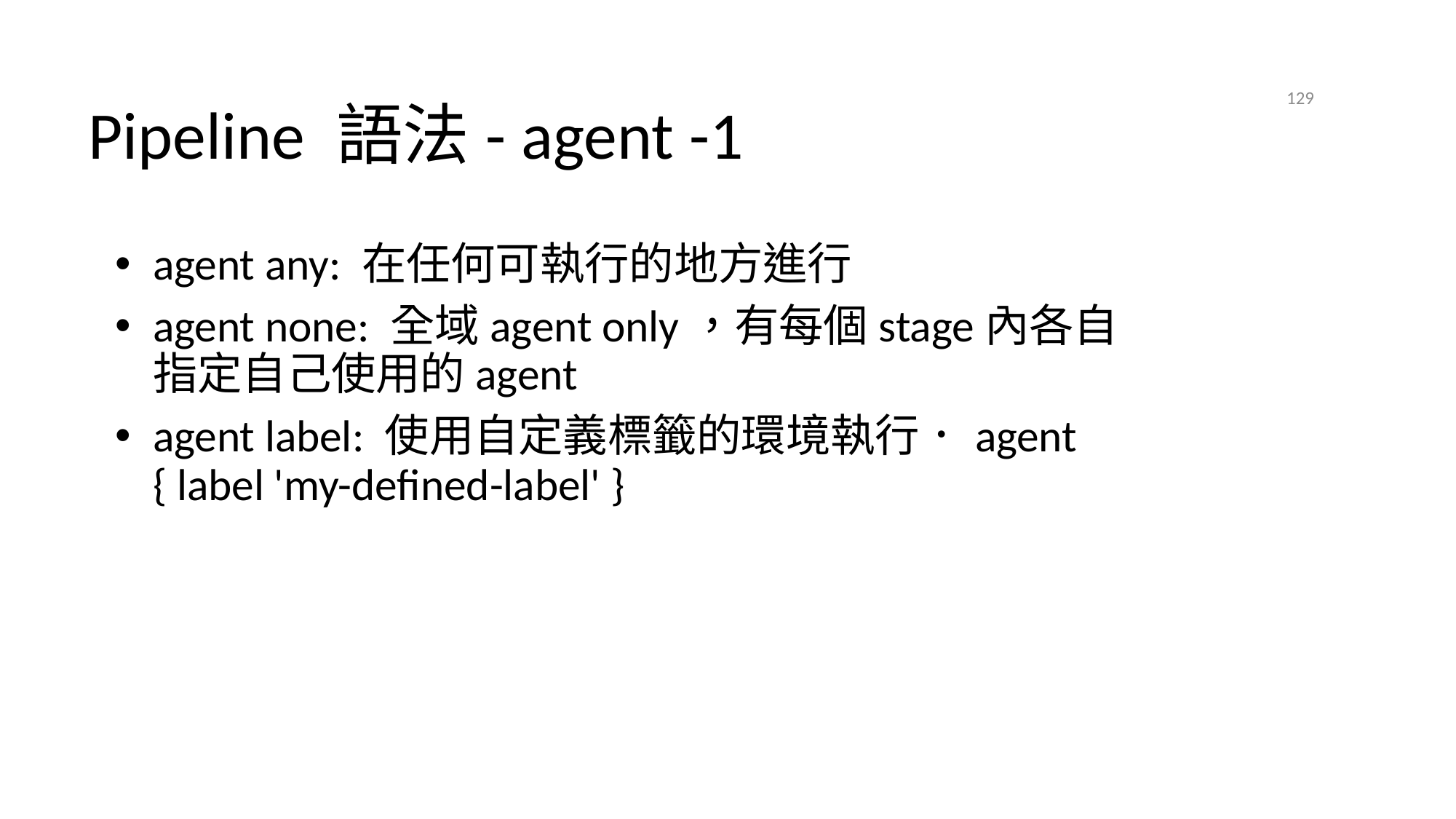

# Pipeline 語法- agent -1
129
agent any: 在任何可執行的地方進行
agent none: 全域agent only，有每個stage內各自指定自己使用的agent
agent label: 使用自定義標籤的環境執行．agent { label 'my-defined-label' }